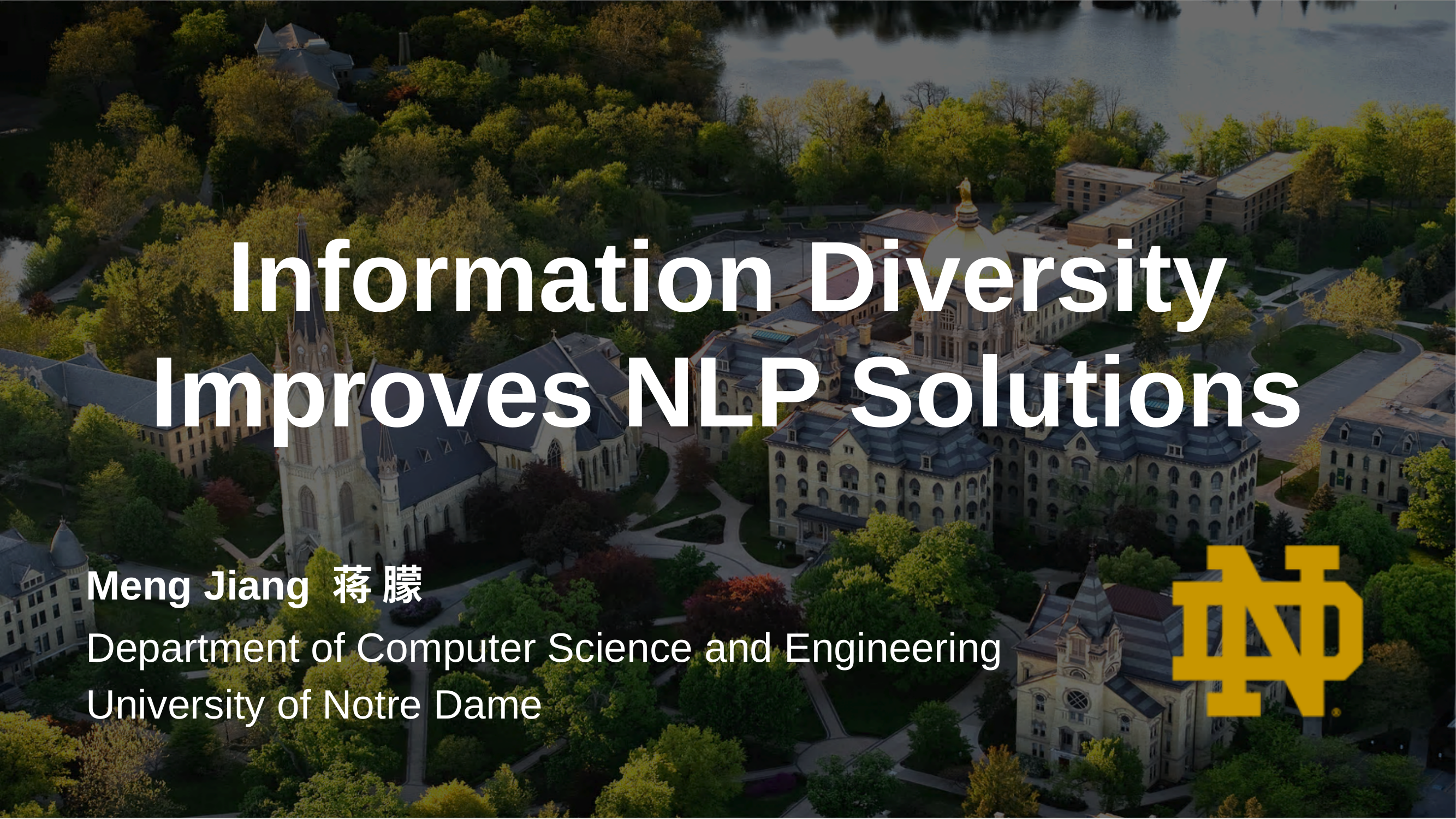

Information Diversity Improves NLP Solutions
Meng Jiang 蒋 朦
Department of Computer Science and Engineering
University of Notre Dame